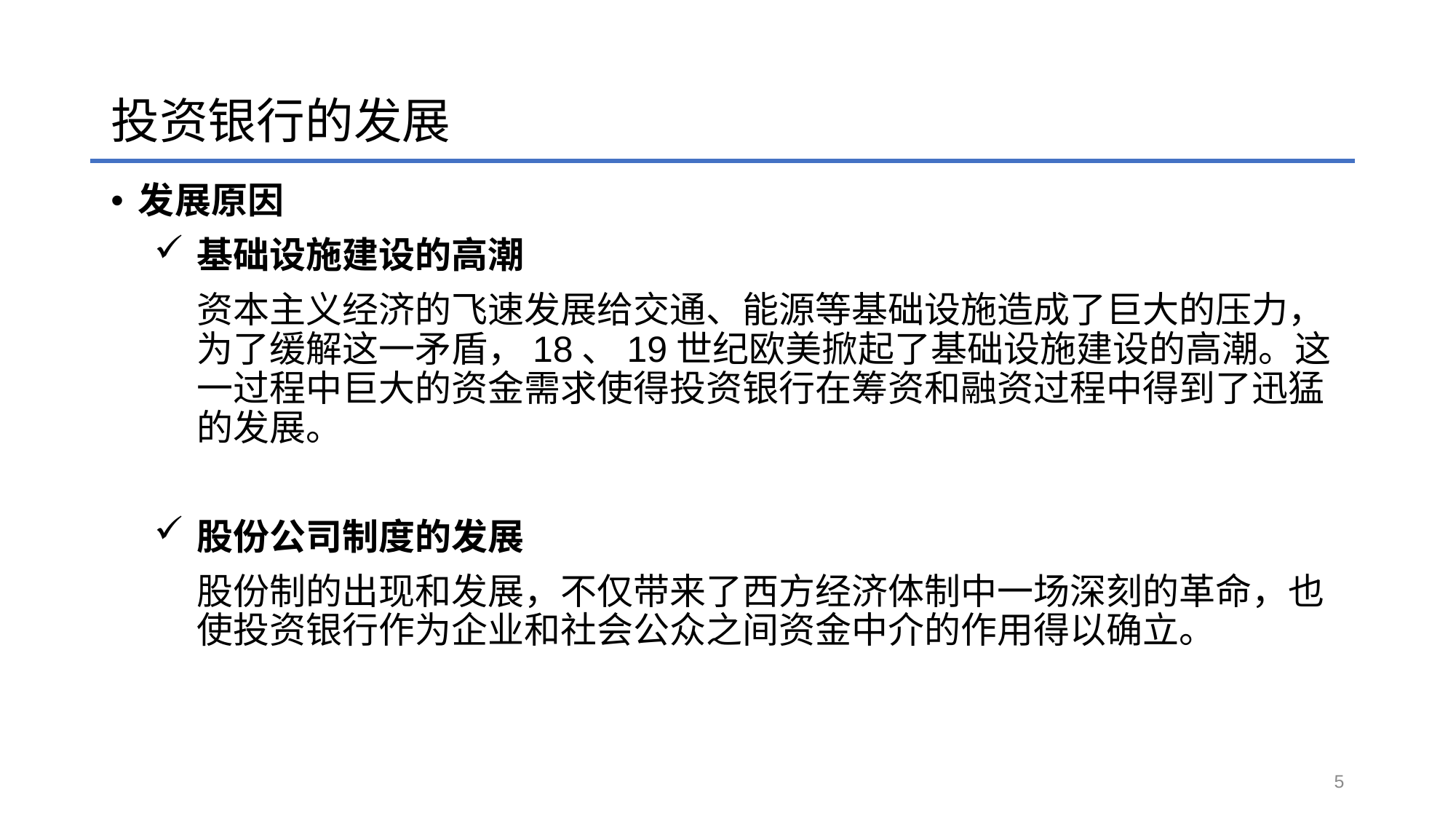

# 投资银行的发展
发展原因
基础设施建设的高潮
资本主义经济的飞速发展给交通、能源等基础设施造成了巨大的压力，为了缓解这一矛盾，18、19世纪欧美掀起了基础设施建设的高潮。这一过程中巨大的资金需求使得投资银行在筹资和融资过程中得到了迅猛的发展。

股份公司制度的发展
股份制的出现和发展，不仅带来了西方经济体制中一场深刻的革命，也使投资银行作为企业和社会公众之间资金中介的作用得以确立。
5